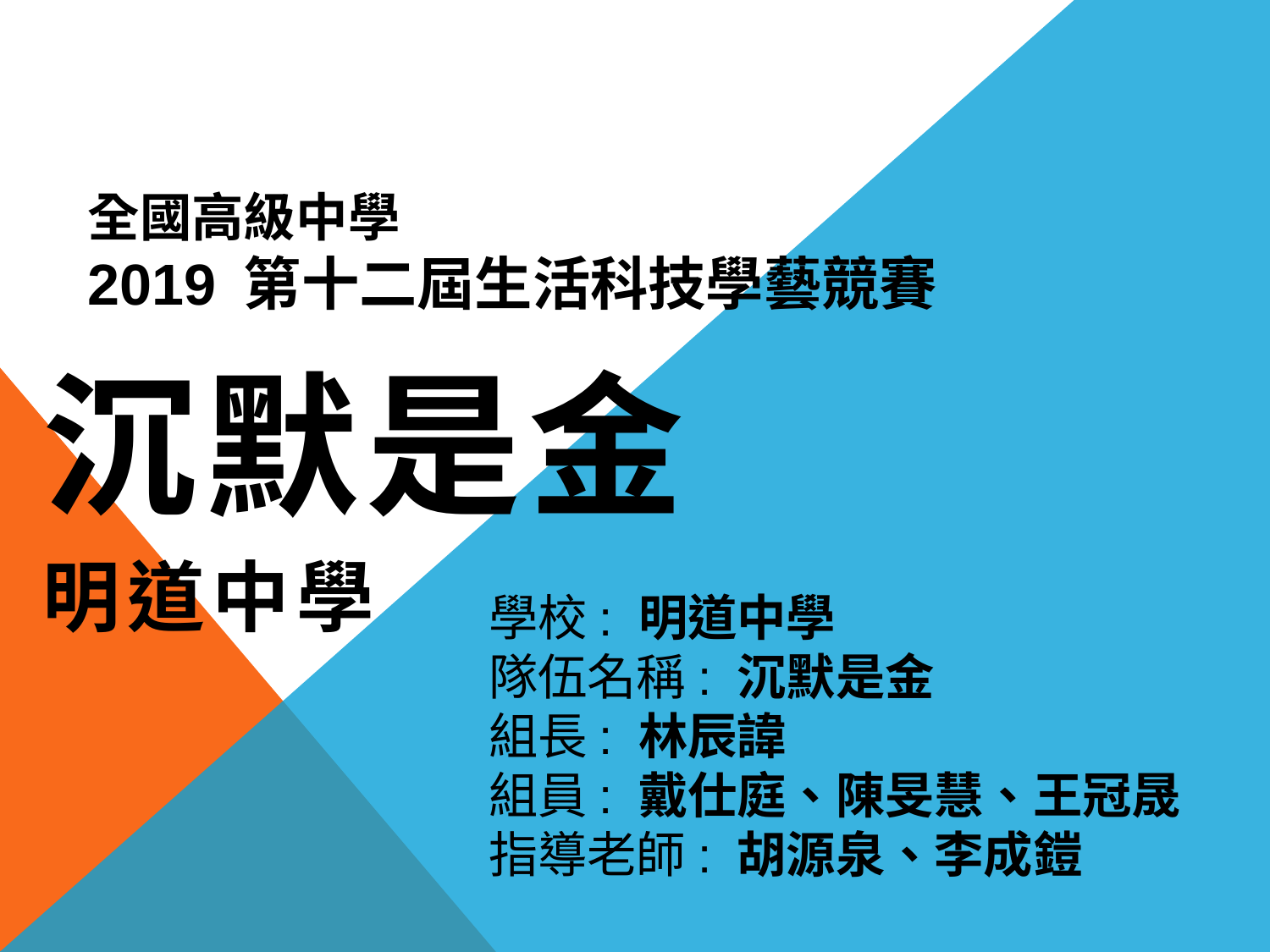

# 全國高級中學 2019 第十二屆生活科技學藝競賽
沉默是金
明道中學
學校: 明道中學
隊伍名稱: 沉默是金
組長: 林辰諱
組員: 戴仕庭、陳旻慧、王冠晟
指導老師: 胡源泉、李成鎧